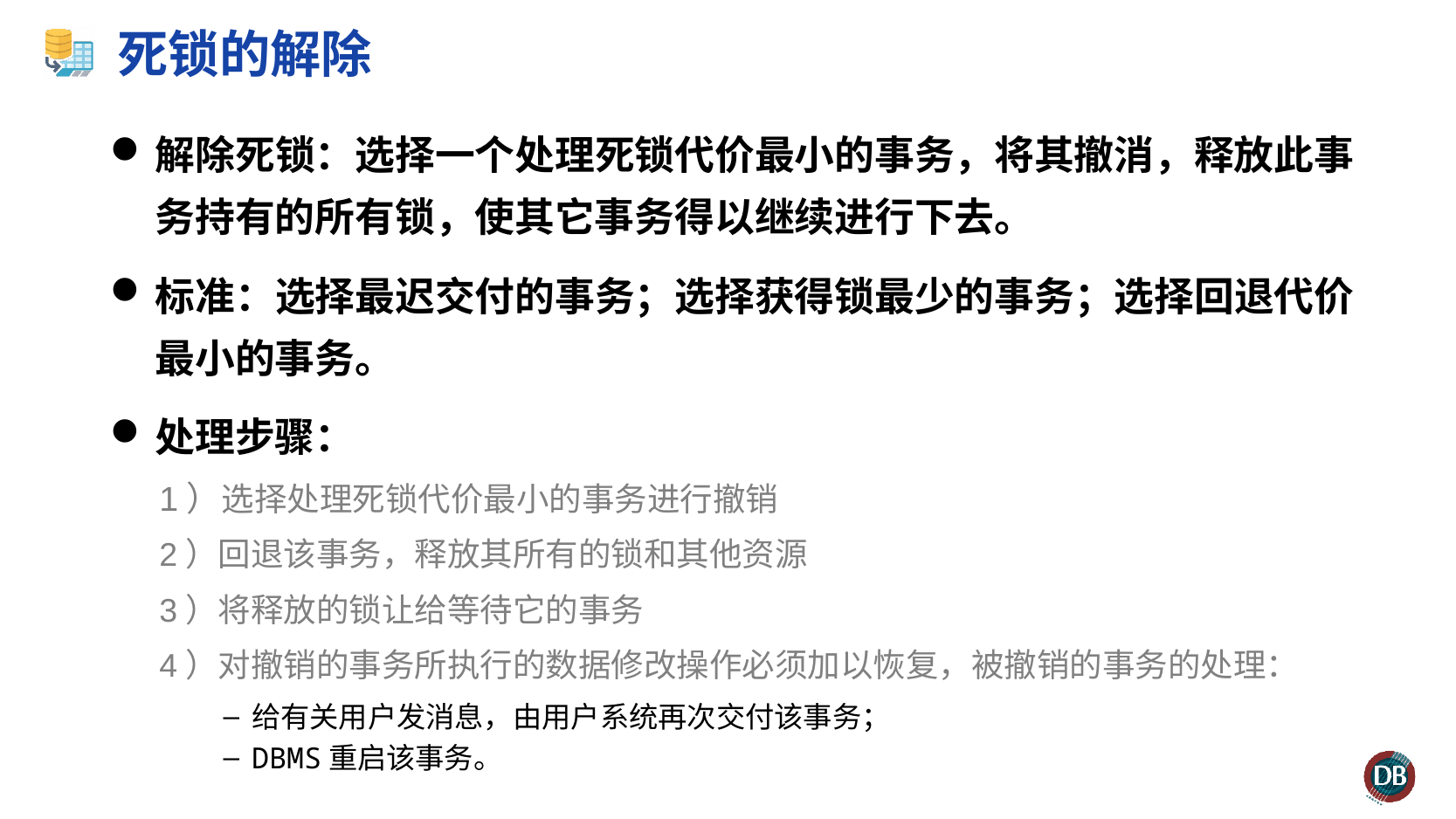

# 死锁的解除
解除死锁：选择一个处理死锁代价最小的事务，将其撤消，释放此事务持有的所有锁，使其它事务得以继续进行下去。
标准：选择最迟交付的事务；选择获得锁最少的事务；选择回退代价最小的事务。
处理步骤：
1）选择处理死锁代价最小的事务进行撤销
2）回退该事务，释放其所有的锁和其他资源
3）将释放的锁让给等待它的事务
4）对撤销的事务所执行的数据修改操作必须加以恢复，被撤销的事务的处理：
给有关用户发消息，由用户系统再次交付该事务；
DBMS重启该事务。